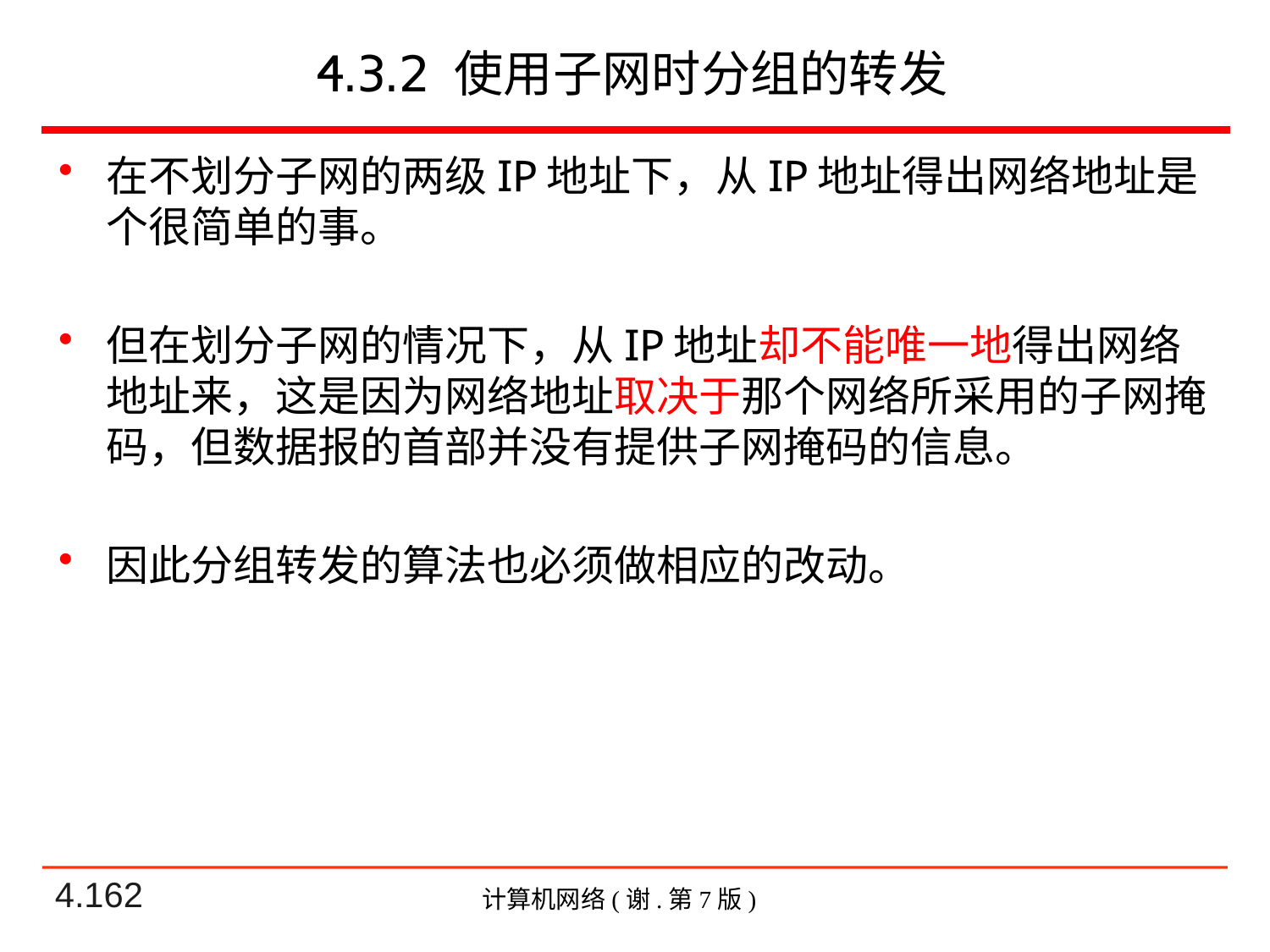

# 4.3.2 使用子网时分组的转发
在不划分子网的两级IP地址下，从IP地址得出网络地址是个很简单的事。

但在划分子网的情况下，从IP地址却不能唯一地得出网络地址来，这是因为网络地址取决于那个网络所采用的子网掩码，但数据报的首部并没有提供子网掩码的信息。

因此分组转发的算法也必须做相应的改动。